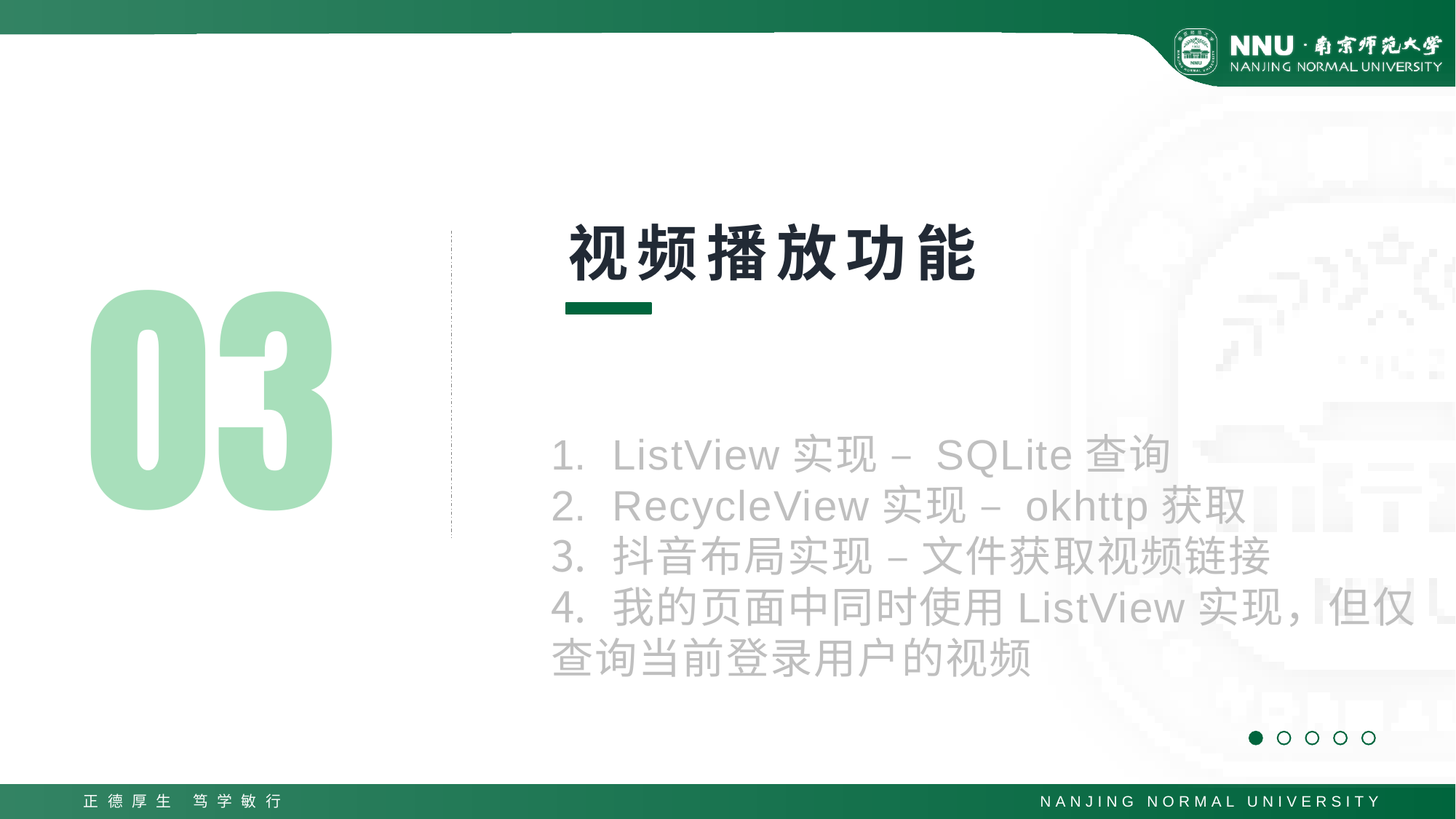

视频播放功能
03

ListView实现 – SQLite查询
RecycleView实现 – okhttp获取
抖音布局实现 – 文件获取视频链接
我的页面中同时使用ListView实现，但仅
查询当前登录用户的视频